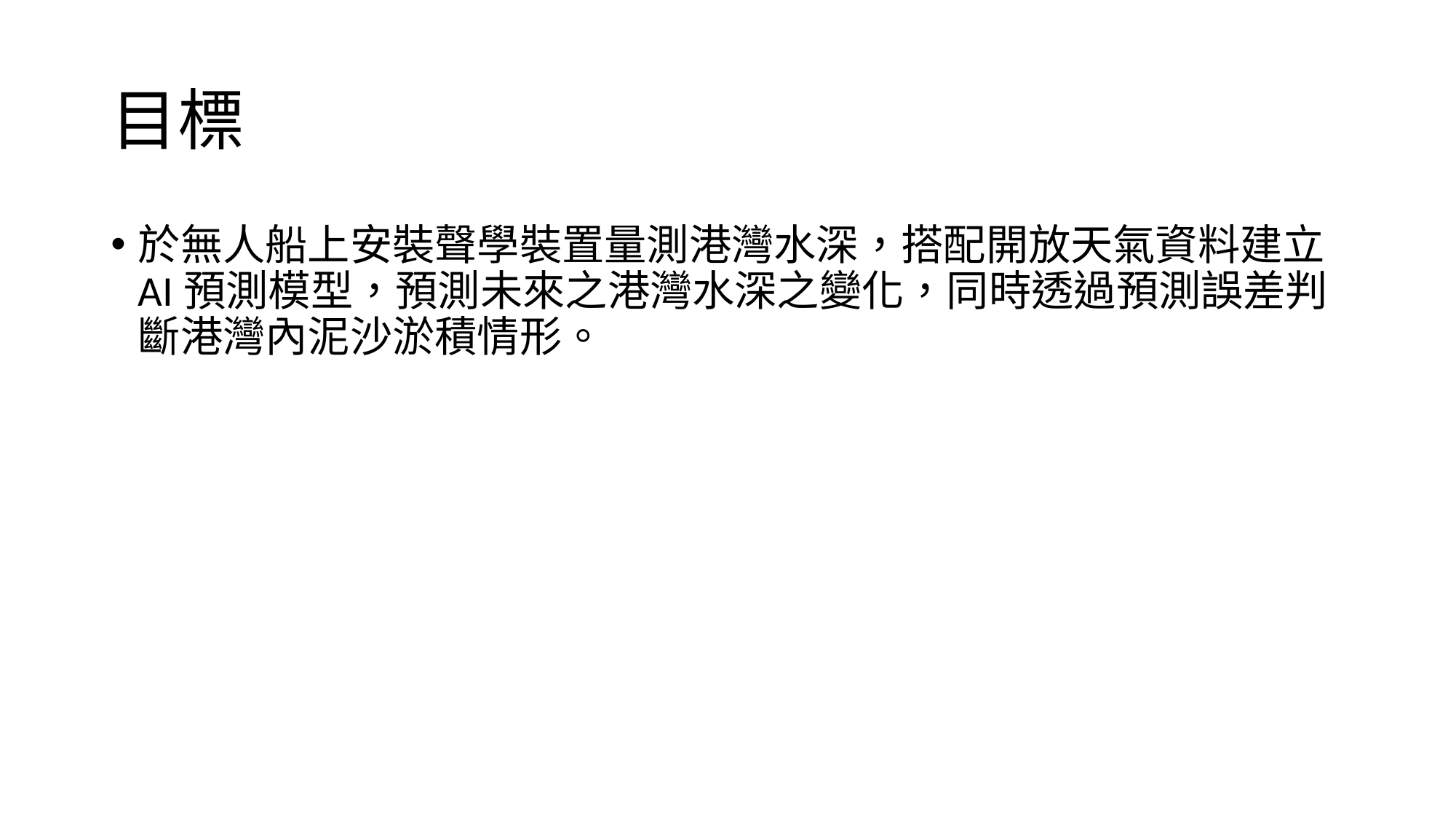

# 目標
於無人船上安裝聲學裝置量測港灣水深，搭配開放天氣資料建立AI預測模型，預測未來之港灣水深之變化，同時透過預測誤差判斷港灣內泥沙淤積情形。